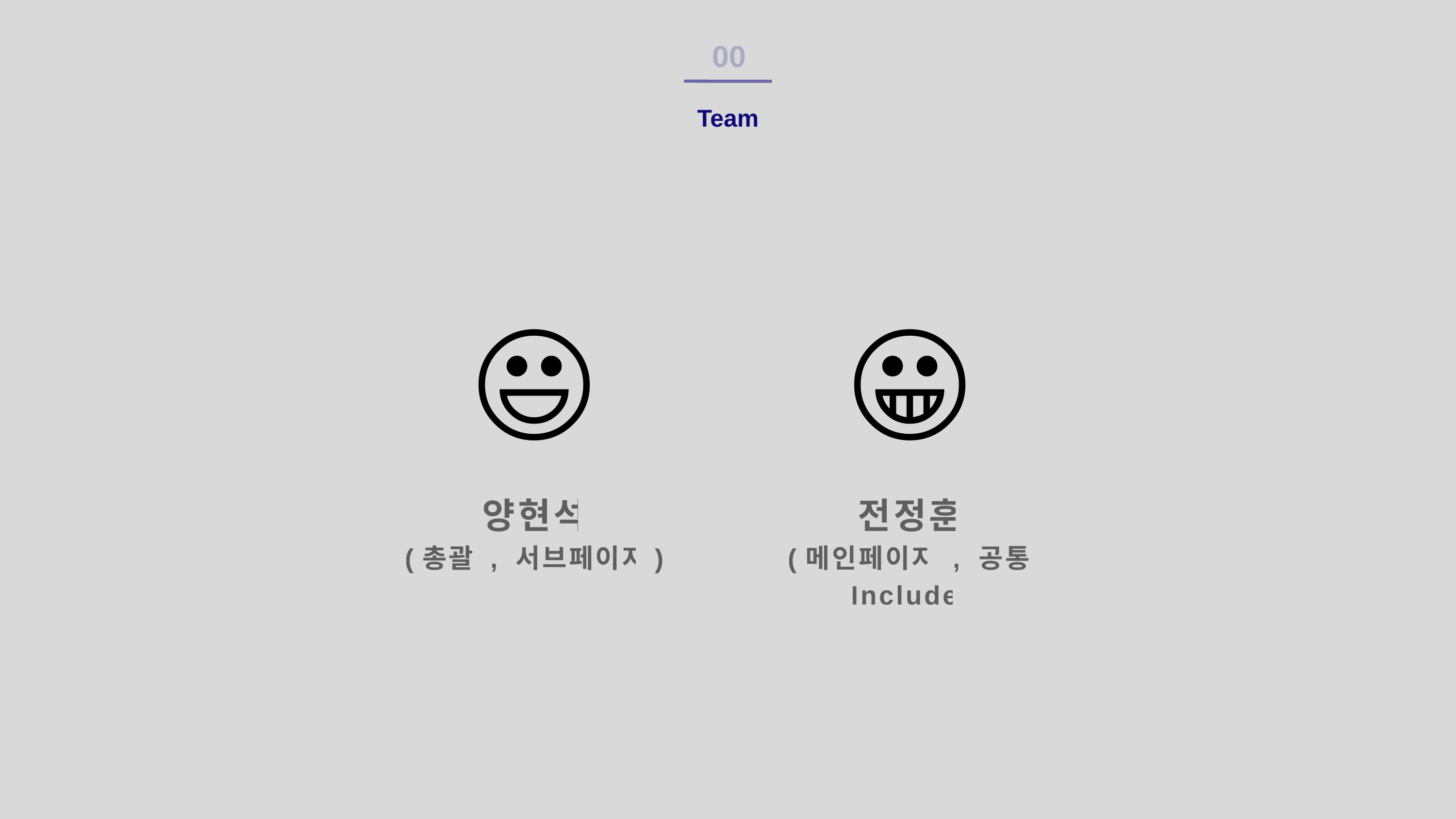

00

Team
😃
😀
양현석
(총괄 , 서브페이지)
전정훈
(메인페이지 , 공통 Include)